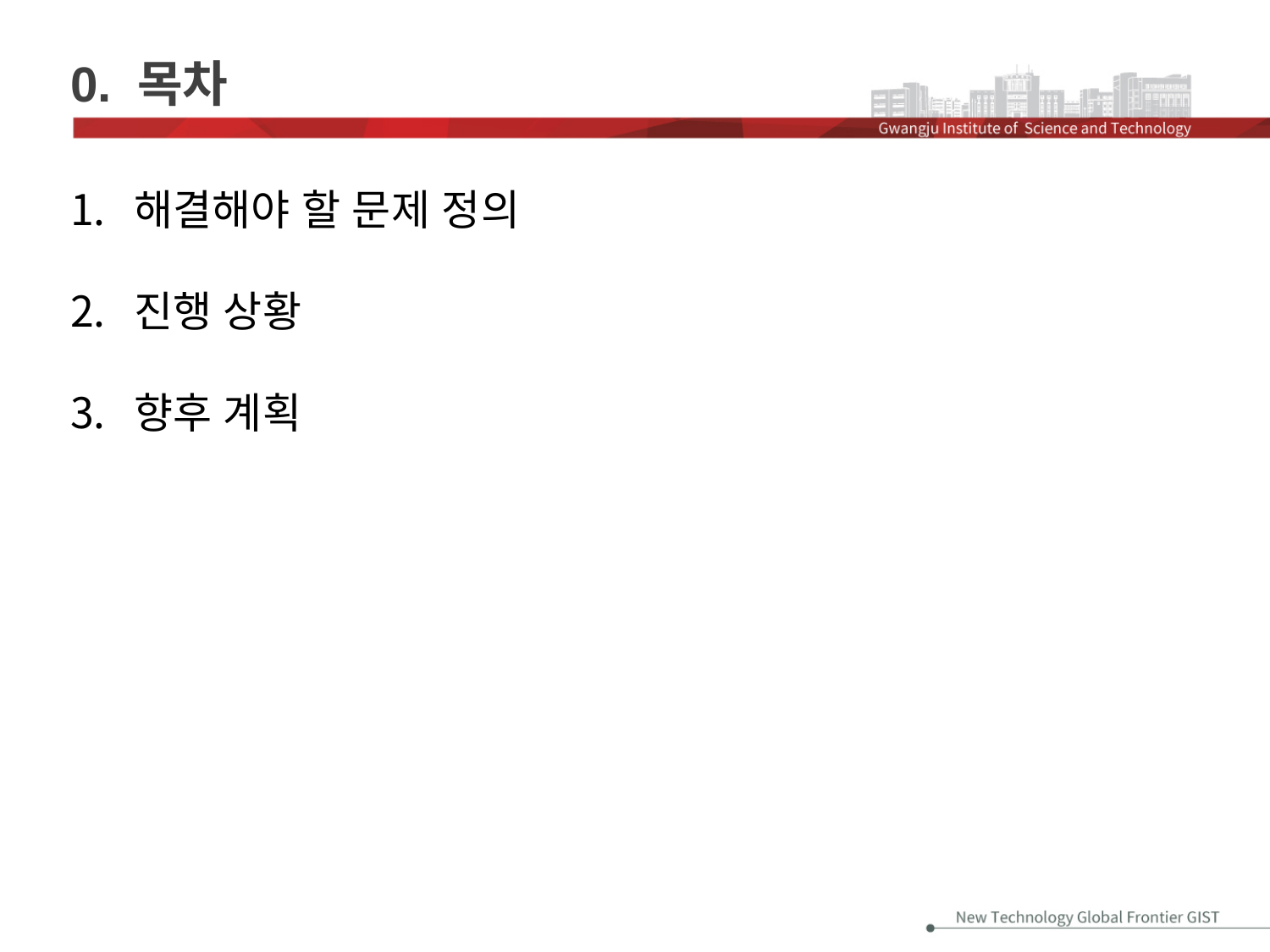

# 0. 목차
해결해야 할 문제 정의

진행 상황

향후 계획